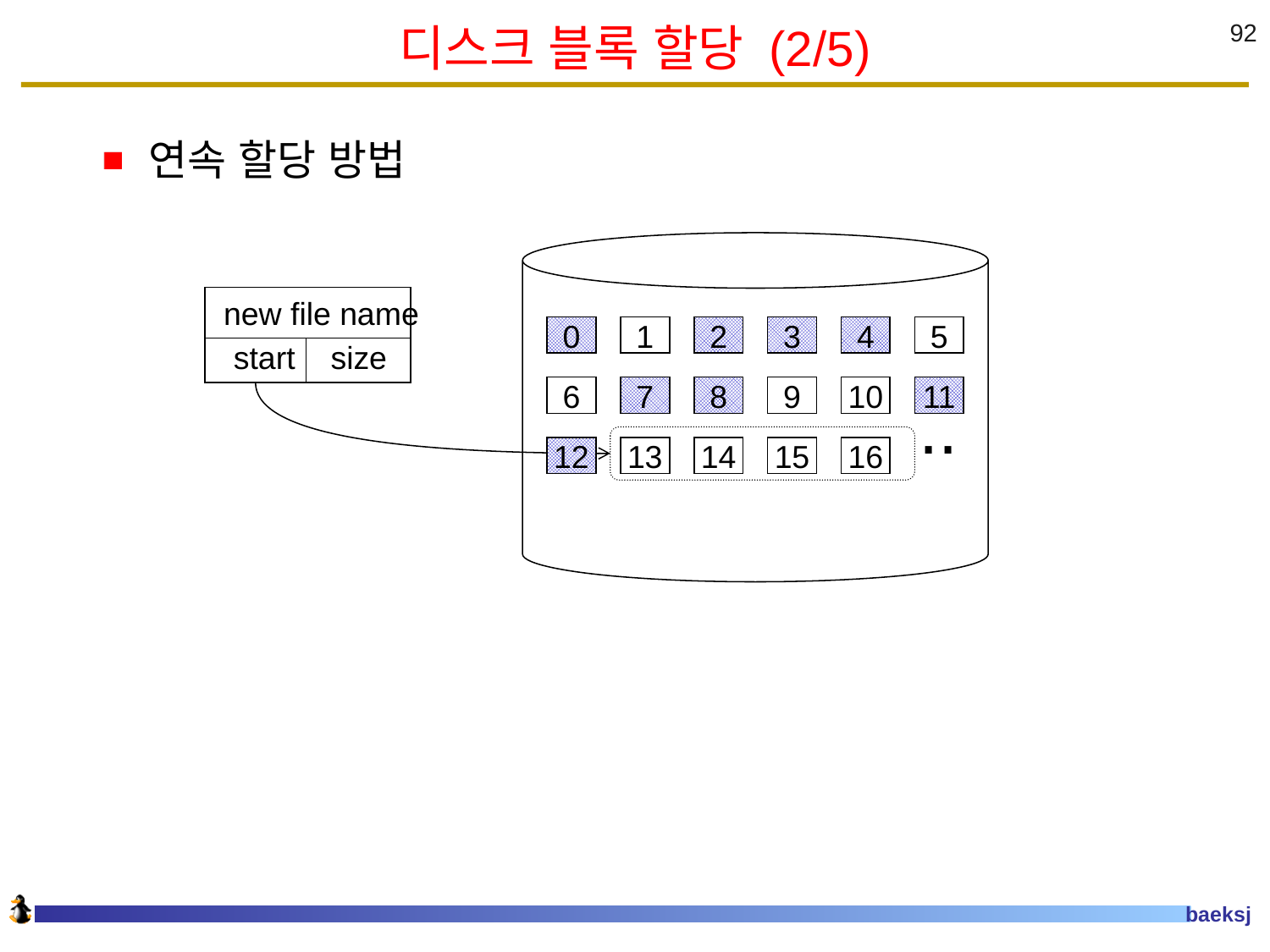

# 디스크 블록 할당 (2/5)
92
연속 할당 방법

0
1
2
3
4
5
6
7
8
9
10
..
11
12
13
14
15
16
new file name

 start    size